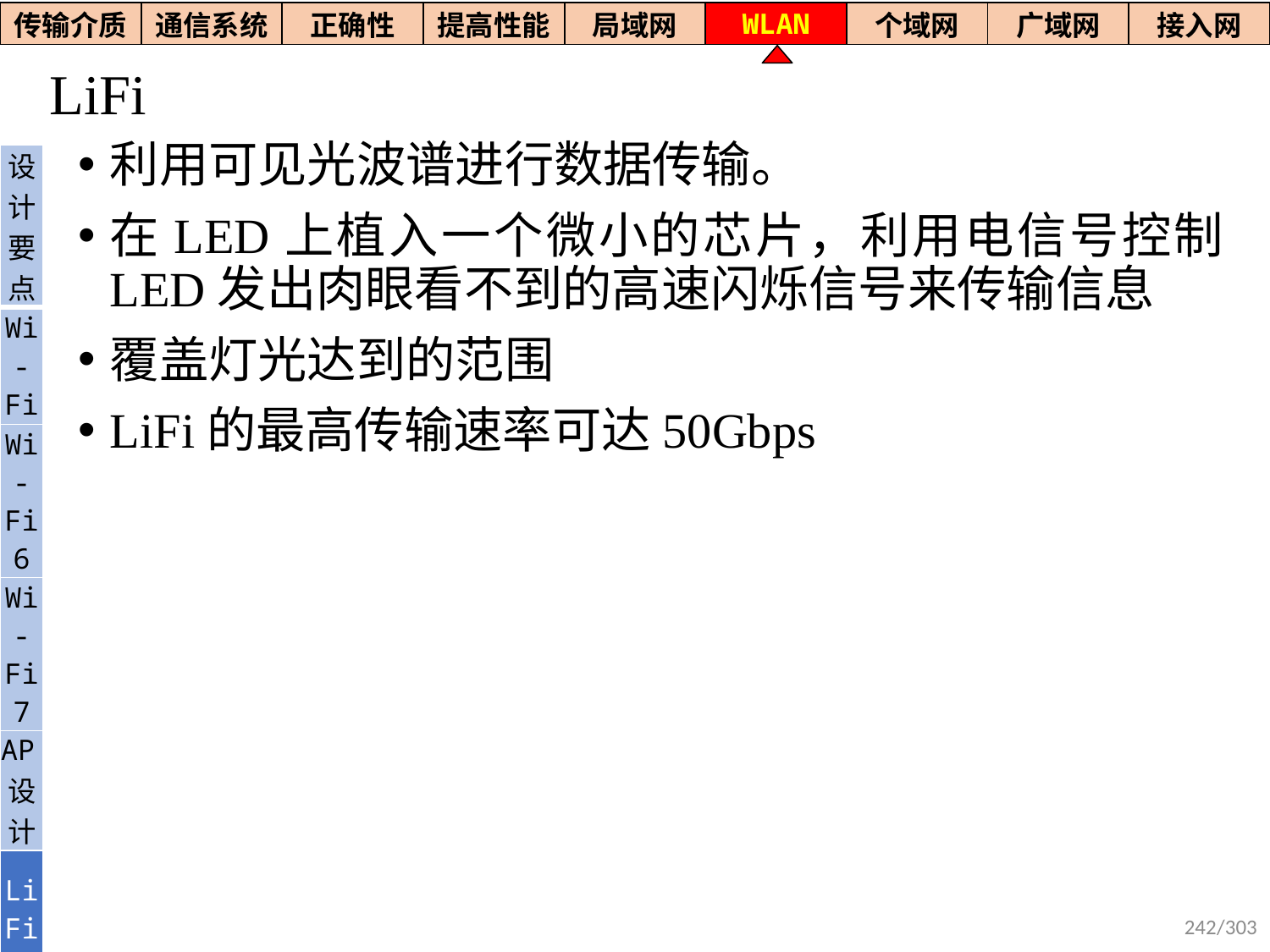

| 传输介质 | 通信系统 | 正确性 | 提高性能 | 局域网 | WLAN | 个域网 | 广域网 | 接入网 |
| --- | --- | --- | --- | --- | --- | --- | --- | --- |

# LiFi
利用可见光波谱进行数据传输。
在LED上植入一个微小的芯片，利用电信号控制LED发出肉眼看不到的高速闪烁信号来传输信息
覆盖灯光达到的范围
LiFi的最高传输速率可达50Gbps
| 设计要点 |
| --- |
| Wi- Fi |
| Wi-Fi6 |
| Wi-Fi7 |
| AP设计 |
| Li Fi |
242/303